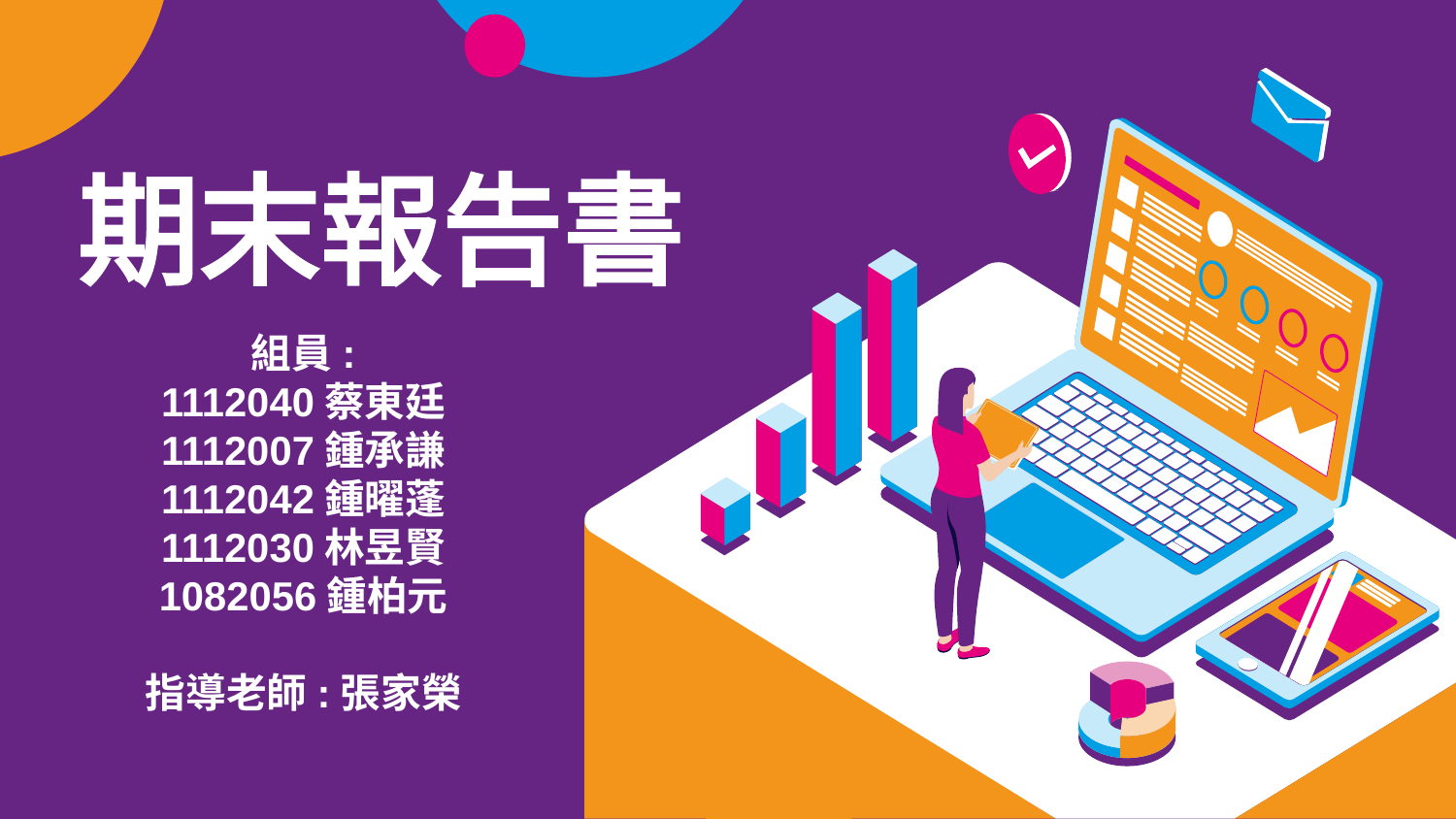

# 期末報告書

組員:
1112040蔡東廷
1112007鍾承謙
1112042鍾曜蓬
1112030林昱賢
1082056鍾柏元

指導老師:張家榮